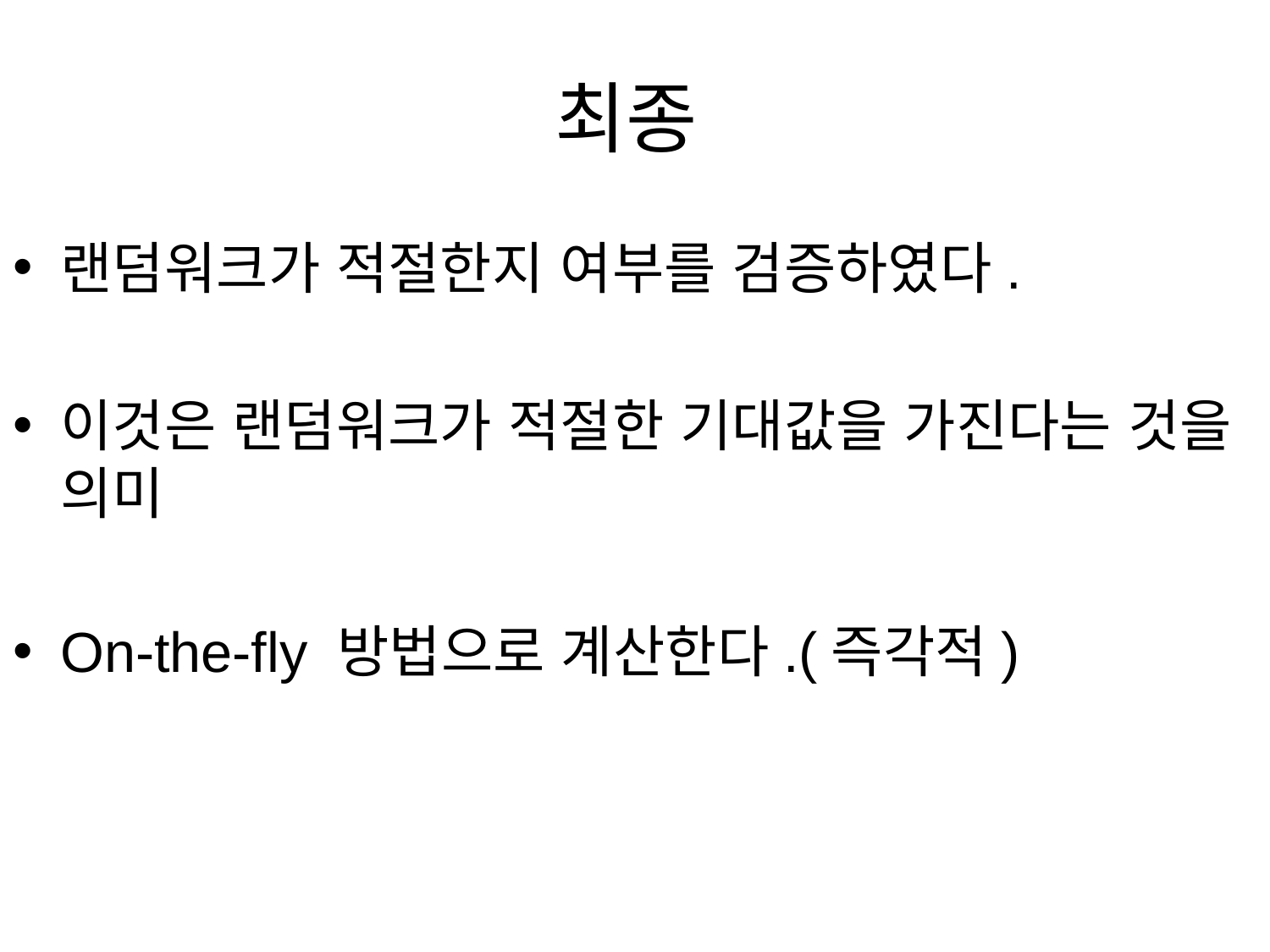

# 최종
랜덤워크가 적절한지 여부를 검증하였다.

이것은 랜덤워크가 적절한 기대값을 가진다는 것을 의미

On-the-fly 방법으로 계산한다.(즉각적)